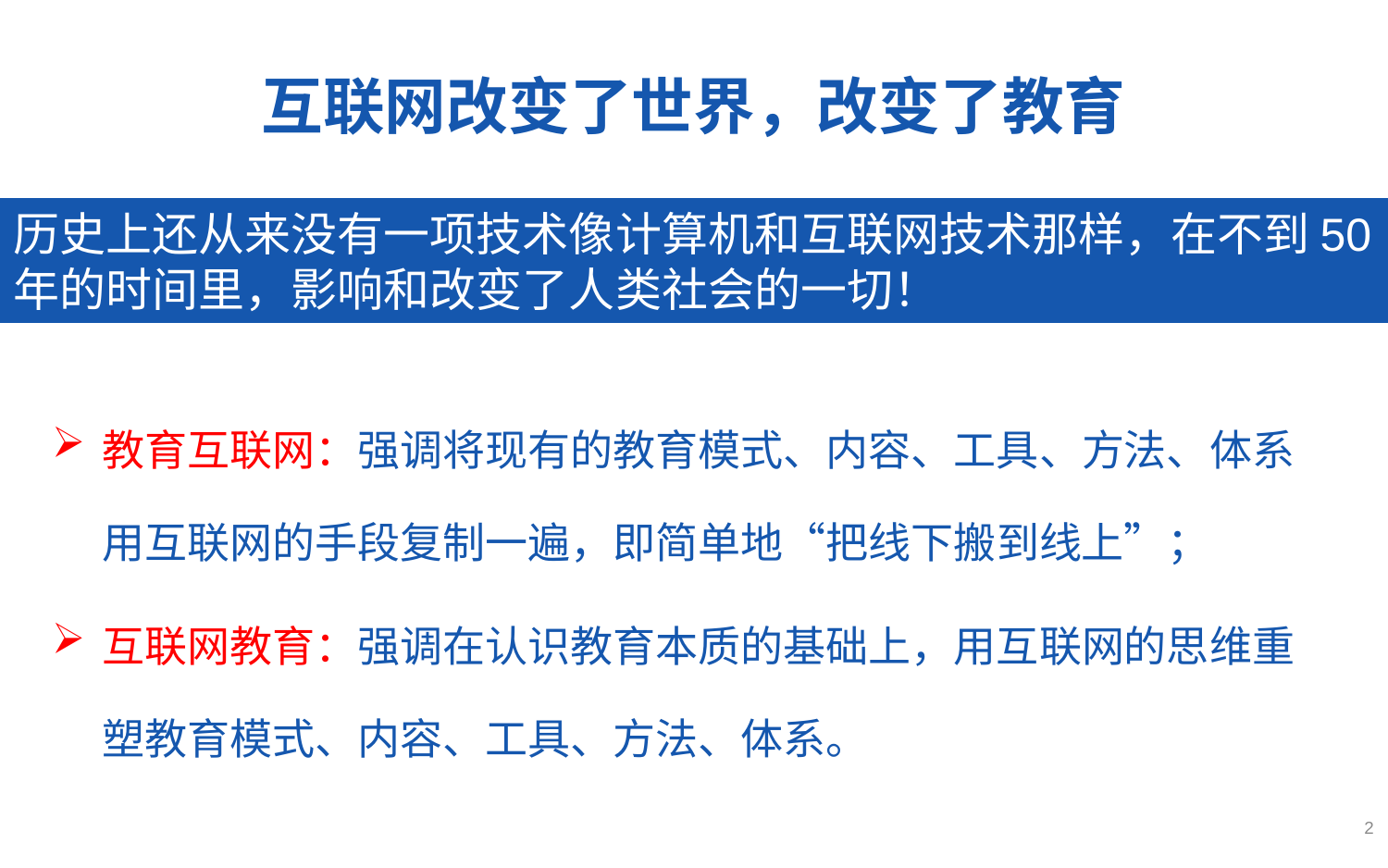

互联网改变了世界，改变了教育
历史上还从来没有一项技术像计算机和互联网技术那样，在不到50年的时间里，影响和改变了人类社会的一切！
教育互联网：强调将现有的教育模式、内容、工具、方法、体系用互联网的手段复制一遍，即简单地“把线下搬到线上”；
互联网教育：强调在认识教育本质的基础上，用互联网的思维重塑教育模式、内容、工具、方法、体系。
2